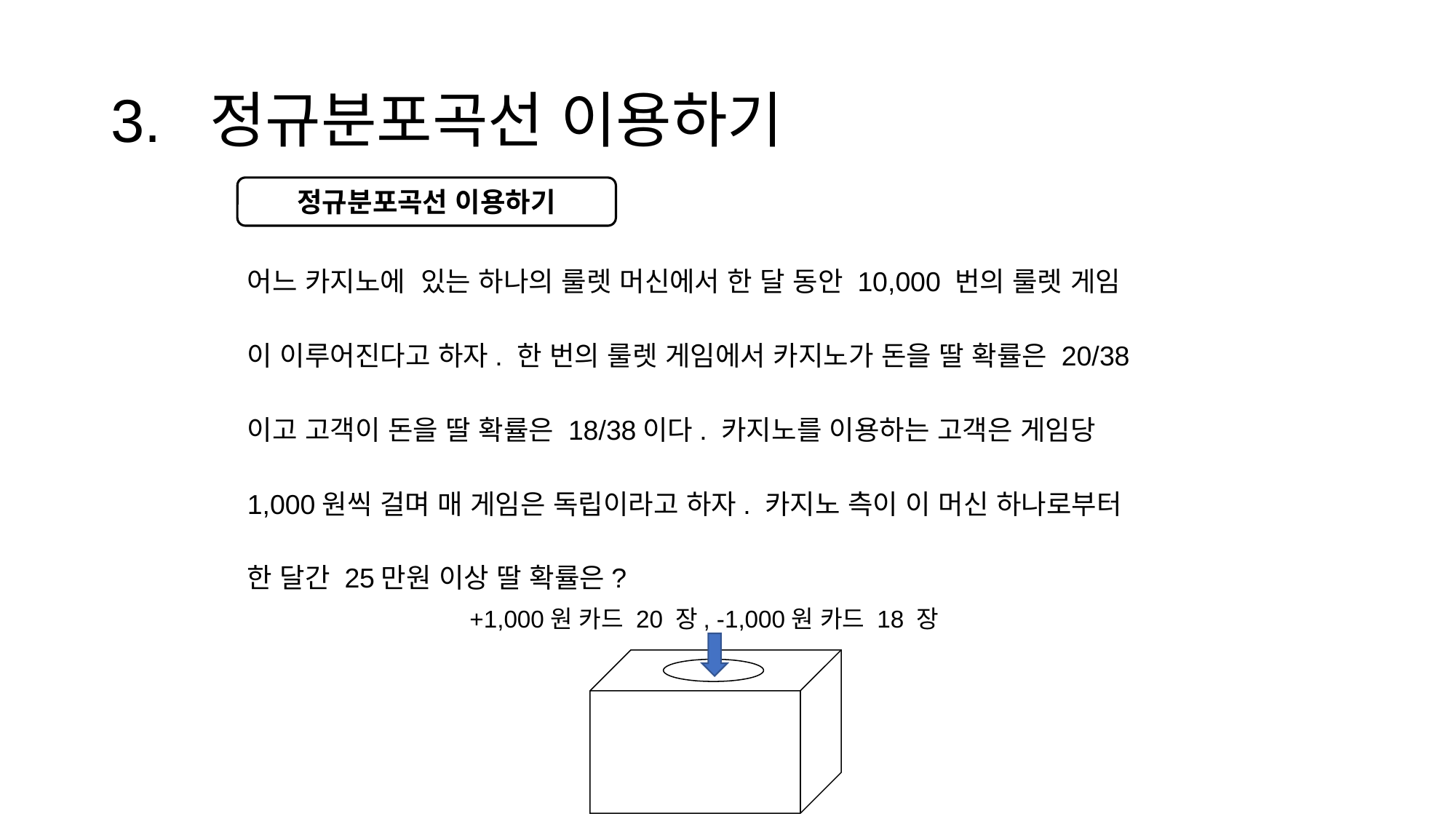

# 3.  정규분포곡선 이용하기

어느 카지노에  있는 하나의 룰렛 머신에서 한 달 동안 10,000 번의 룰렛 게임
이 이루어진다고 하자. 한 번의 룰렛 게임에서 카지노가 돈을 딸 확률은 20/38
이고 고객이 돈을 딸 확률은 18/38이다. 카지노를 이용하는 고객은 게임당
1,000원씩 걸며 매 게임은 독립이라고 하자. 카지노 측이 이 머신 하나로부터
한 달간 25만원 이상 딸 확률은?

정규분포곡선 이용하기
+1,000원 카드 20 장, -1,000원 카드 18 장